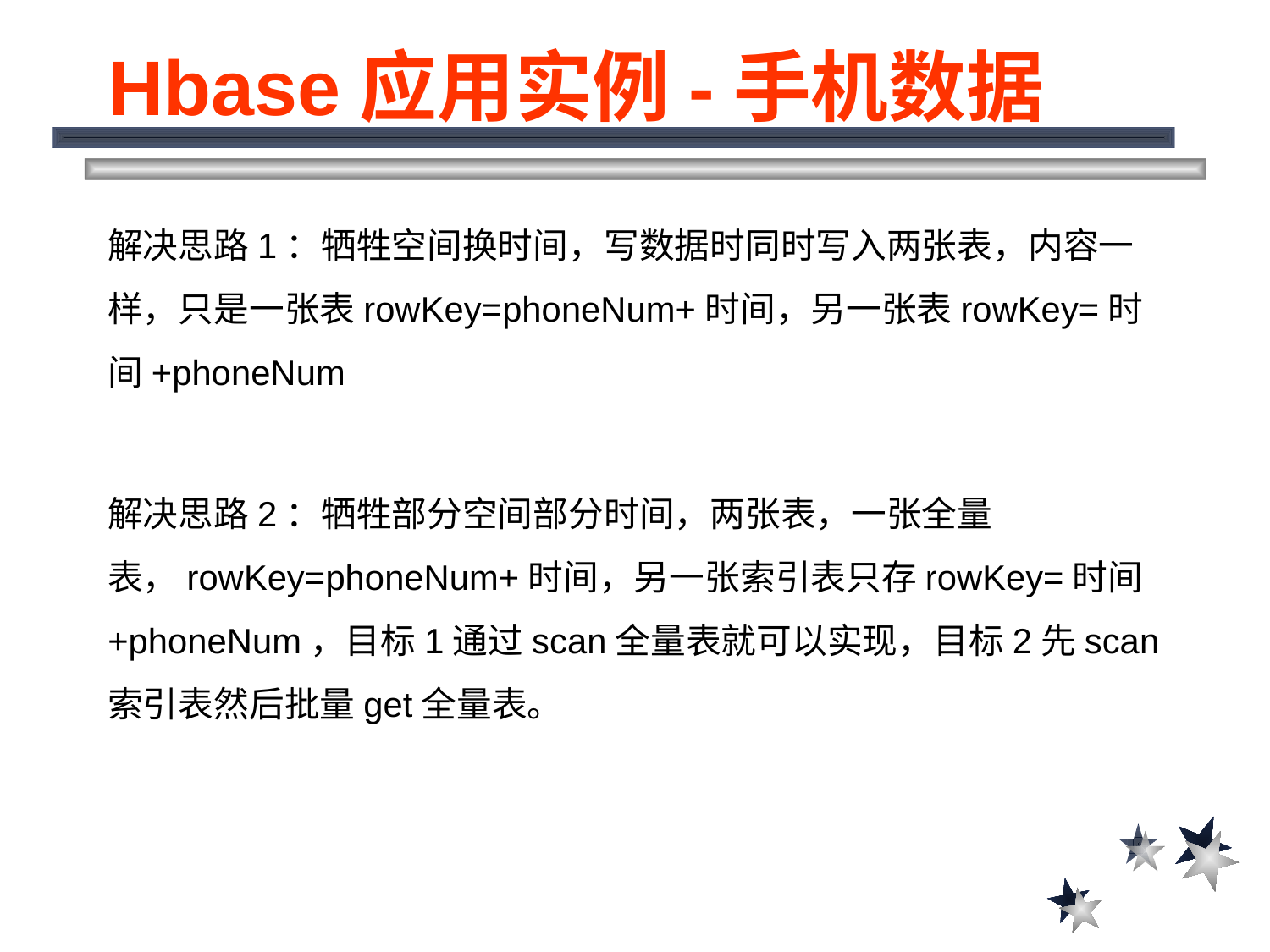

Hbase应用实例-手机数据

解决思路1：牺牲空间换时间，写数据时同时写入两张表，内容一样，只是一张表rowKey=phoneNum+时间，另一张表rowKey=时间+phoneNum

解决思路2：牺牲部分空间部分时间，两张表，一张全量表，rowKey=phoneNum+时间，另一张索引表只存rowKey=时间+phoneNum，目标1通过scan全量表就可以实现，目标2先scan索引表然后批量get全量表。